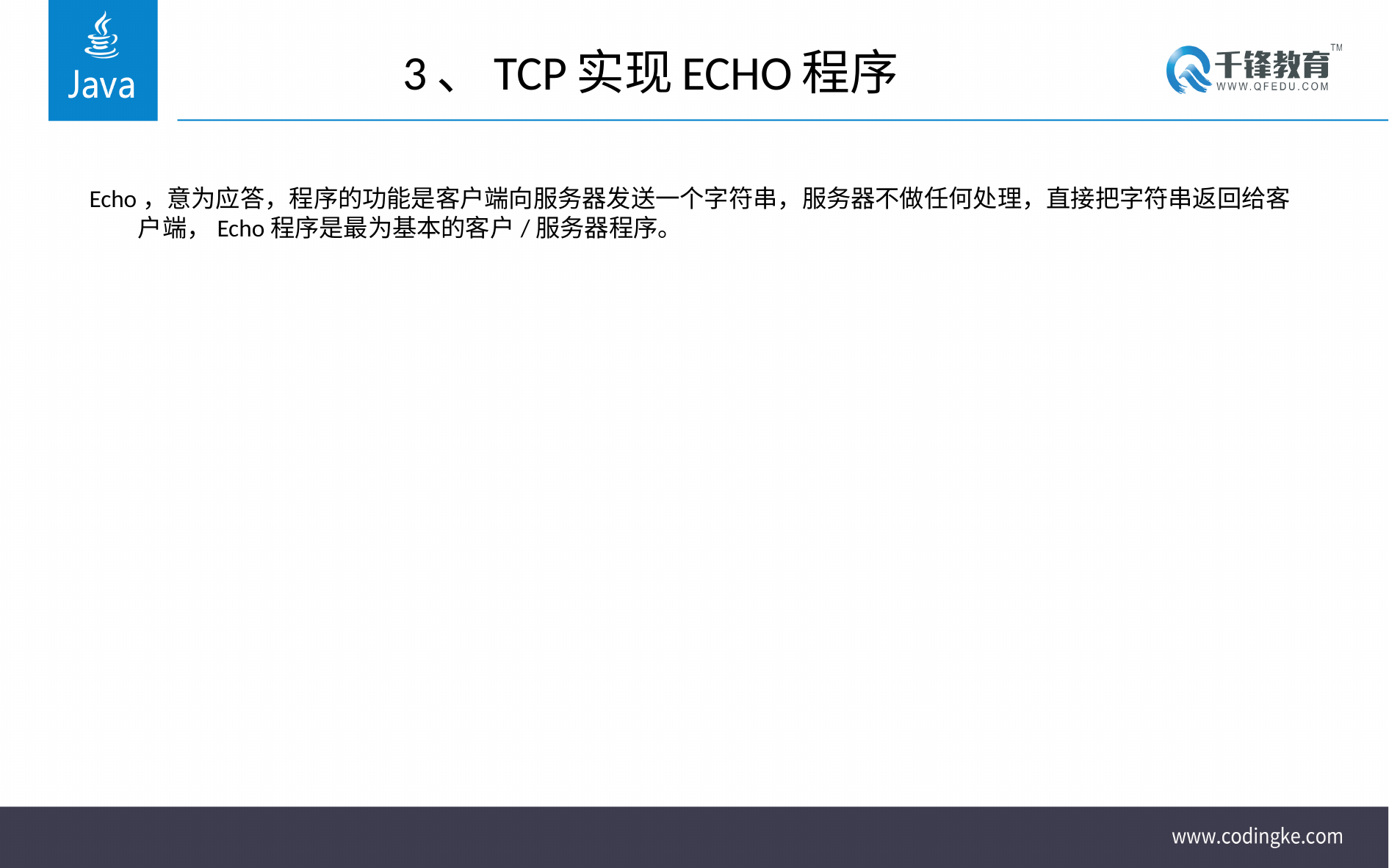

# 3、TCP实现ECHO程序
 Echo，意为应答，程序的功能是客户端向服务器发送一个字符串，服务器不做任何处理，直接把字符串返回给客户端，Echo程序是最为基本的客户/服务器程序。